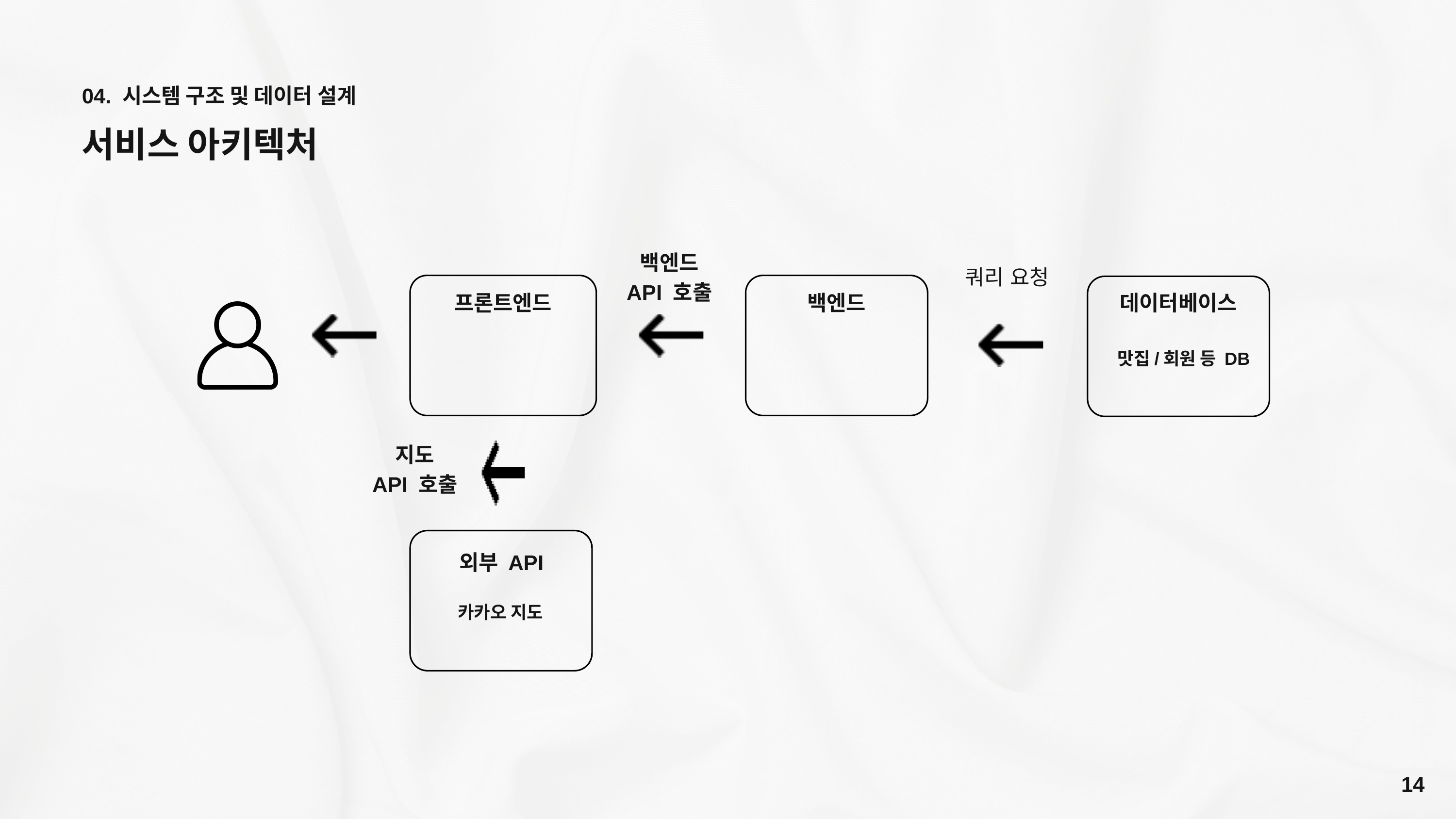

04. 시스템 구조 및 데이터 설계
서비스 아키텍처
백엔드
API 호출
쿼리 요청

프론트엔드
백엔드
데이터베이스

맛집/회원 등 DB
지도
API 호출

외부 API
카카오 지도
14